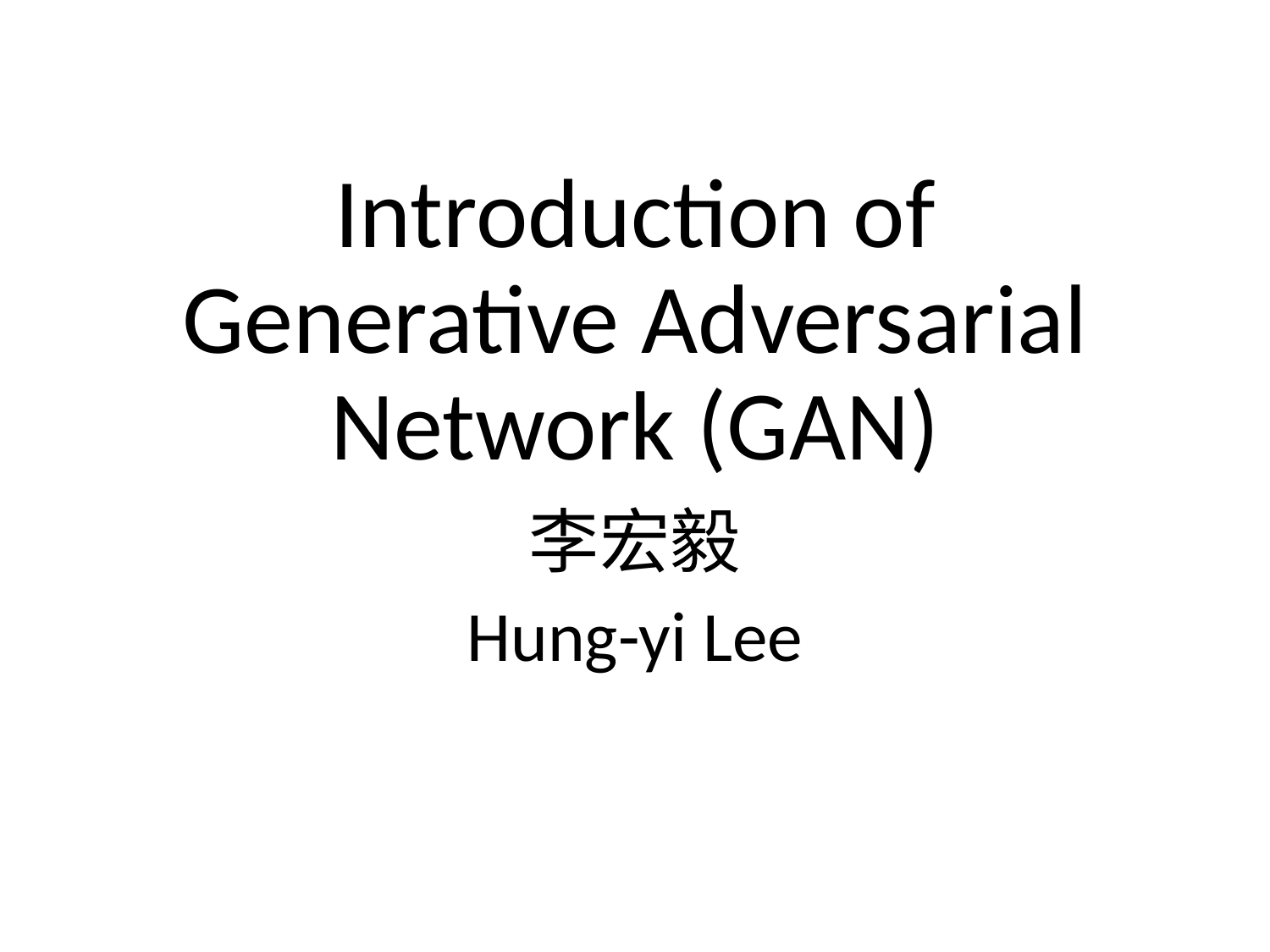

# Introduction of Generative Adversarial Network (GAN)
李宏毅
Hung-yi Lee